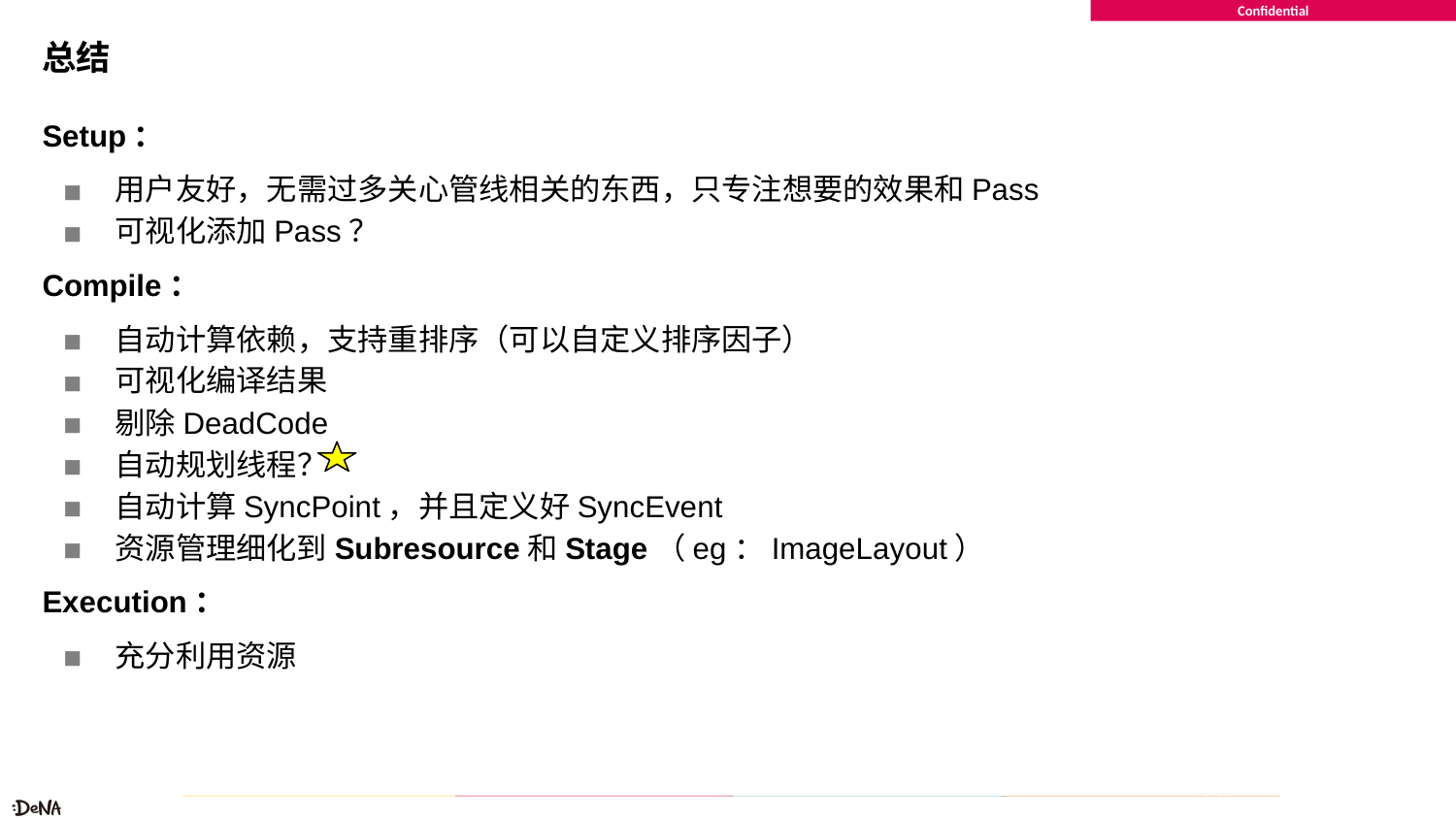

# 总结
Setup：
用户友好，无需过多关心管线相关的东西，只专注想要的效果和Pass
可视化添加Pass？
Compile：
自动计算依赖，支持重排序（可以自定义排序因子）
可视化编译结果
剔除DeadCode
自动规划线程？
自动计算SyncPoint，并且定义好SyncEvent
资源管理细化到Subresource和Stage（eg：ImageLayout）
Execution：
充分利用资源